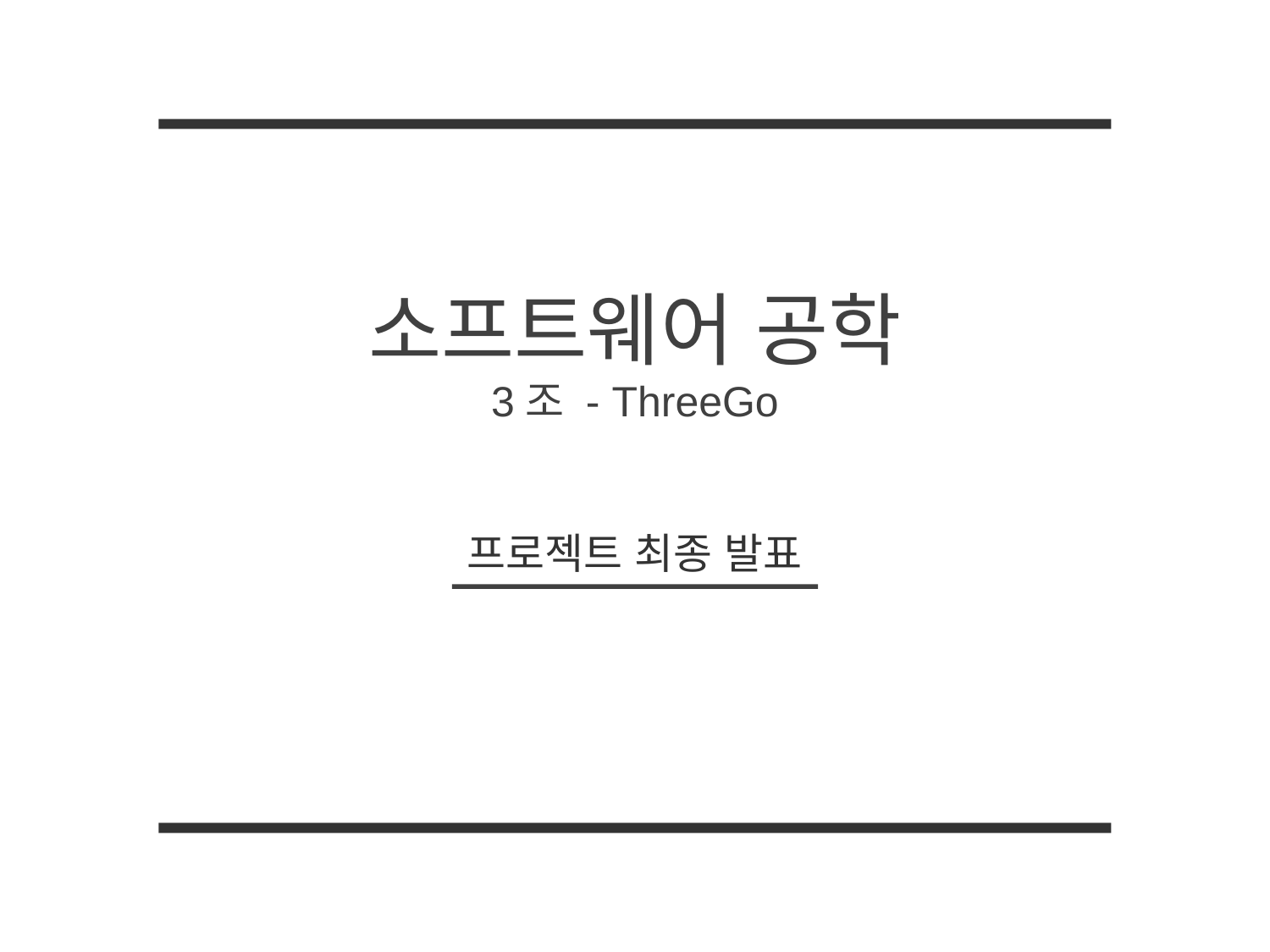

소프트웨어 공학
3조 - ThreeGo
프로젝트 최종 발표